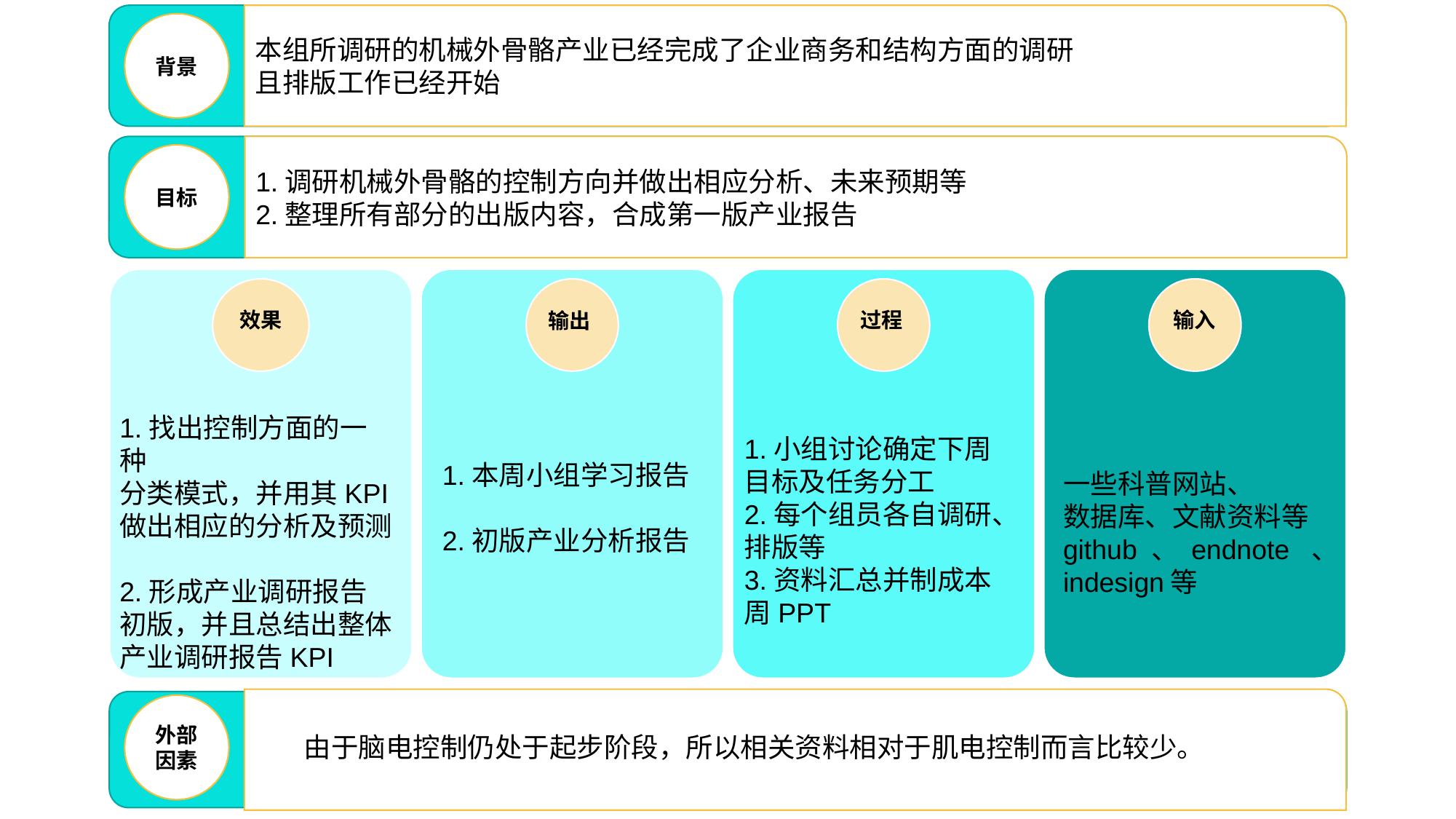

本组所调研的机械外骨骼产业已经完成了企业商务和结构方面的调研
且排版工作已经开始
背景

1.调研机械外骨骼的控制方向并做出相应分析、未来预期等
2.整理所有部分的出版内容，合成第一版产业报告
目标

效果
过程
输入
输出
1.找出控制方面的一种
分类模式，并用其KPI
做出相应的分析及预测

2.形成产业调研报告初版，并且总结出整体产业调研报告KPI

1.小组讨论确定下周
目标及任务分工
2.每个组员各自调研、
排版等
3.资料汇总并制成本
周PPT
1.本周小组学习报告

2.初版产业分析报告
一些科普网站、
数据库、文献资料等
github 、 endnote  、
indesign等

外部因素
由于脑电控制仍处于起步阶段，所以相关资料相对于肌电控制而言比较少。